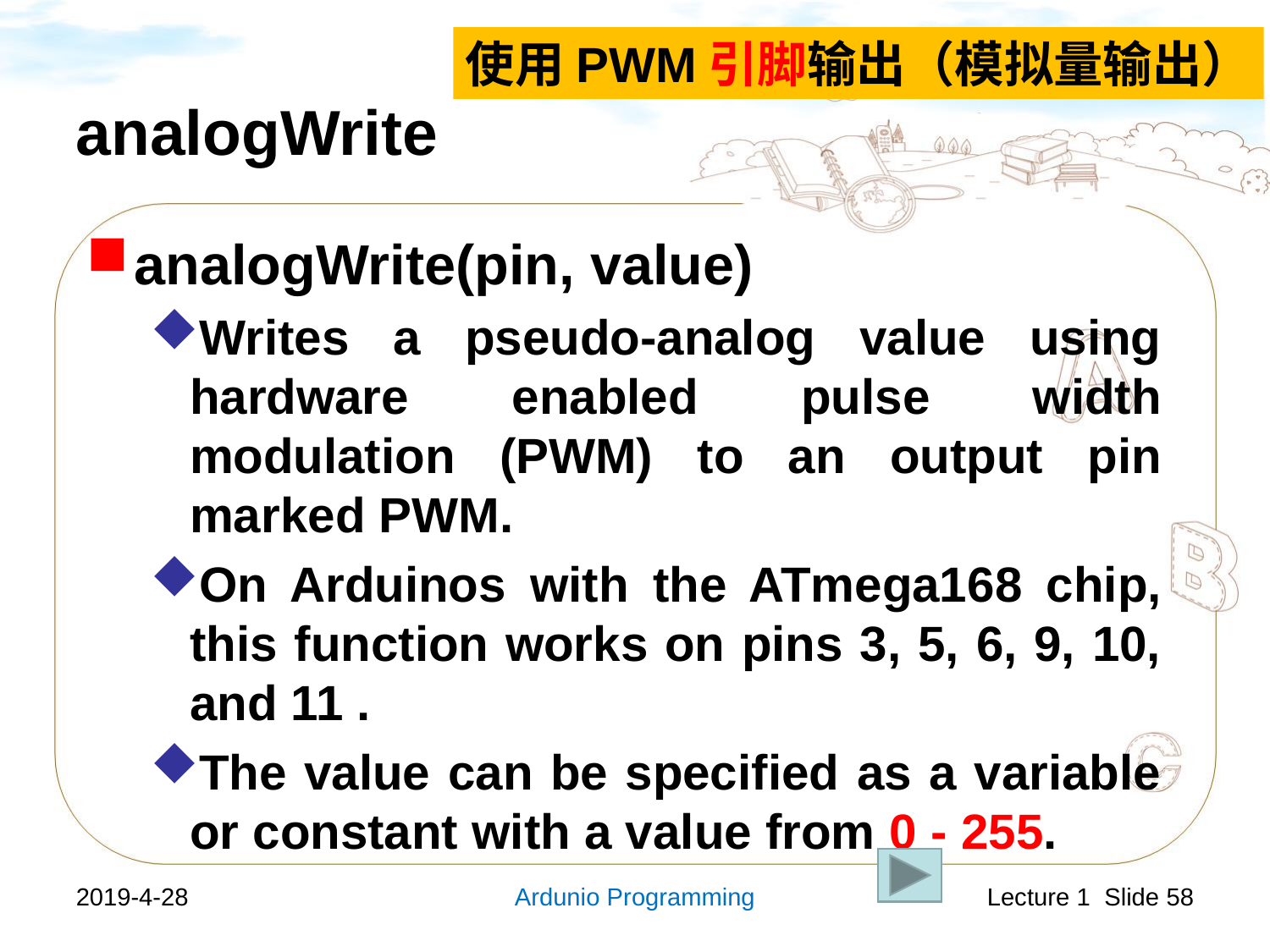

使用PWM引脚输出（模拟量输出）
# analogWrite
analogWrite(pin, value)
Writes a pseudo-analog value using hardware enabled pulse width modulation (PWM) to an output pin marked PWM.
On Arduinos with the ATmega168 chip, this function works on pins 3, 5, 6, 9, 10, and 11 .
The value can be specified as a variable or constant with a value from 0 - 255.

2019-4-28
Ardunio Programming
Lecture 1  Slide 58